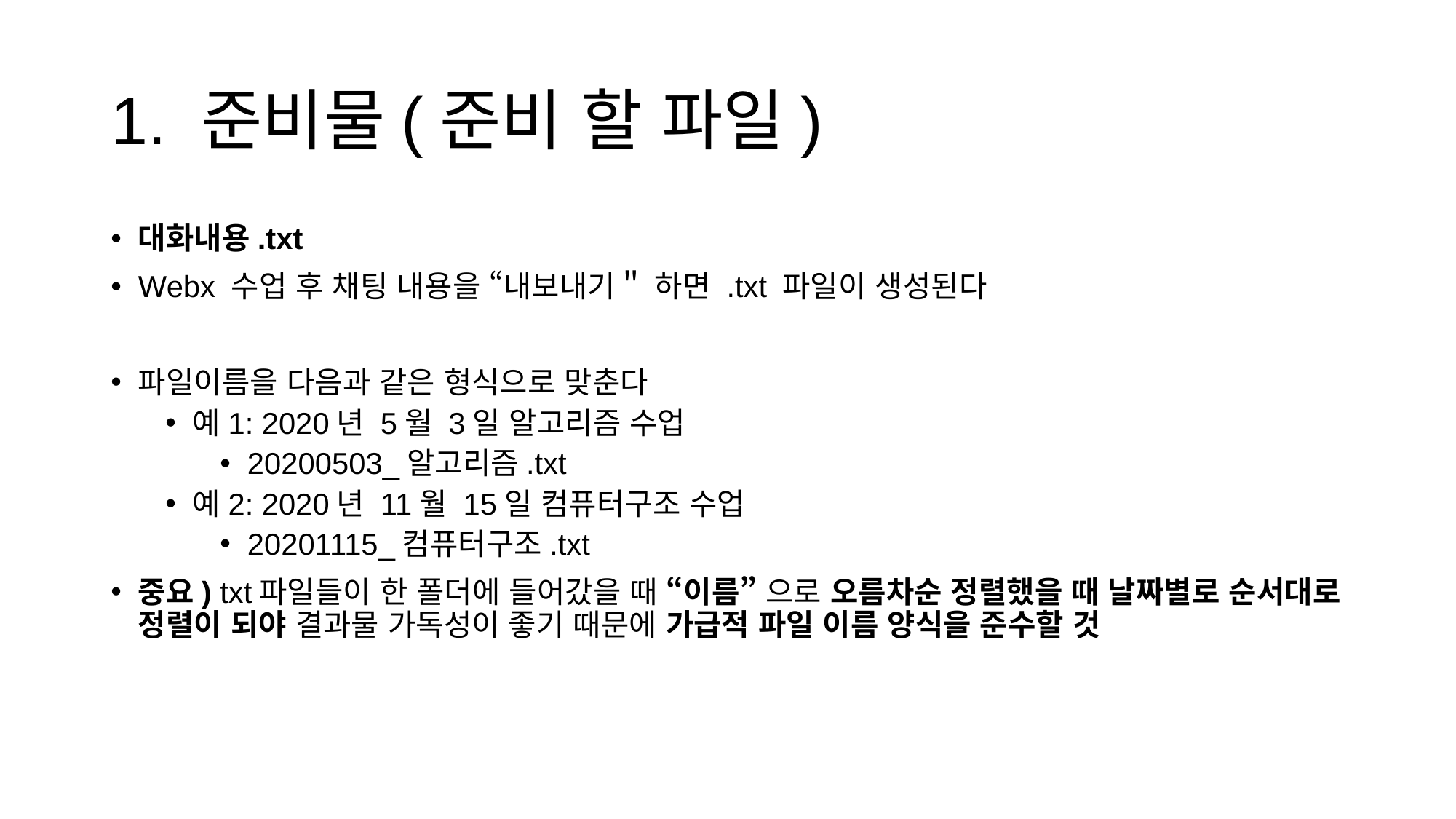

# 1. 준비물(준비 할 파일)
대화내용.txt
Webx 수업 후 채팅 내용을 “내보내기＂ 하면 .txt 파일이 생성된다

파일이름을 다음과 같은 형식으로 맞춘다
예1: 2020년 5월 3일 알고리즘 수업
20200503_알고리즘.txt
예2: 2020년 11월 15일 컴퓨터구조 수업
20201115_컴퓨터구조.txt
중요) txt파일들이 한 폴더에 들어갔을 때 “이름” 으로 오름차순 정렬했을 때 날짜별로 순서대로 정렬이 되야 결과물 가독성이 좋기 때문에 가급적 파일 이름 양식을 준수할 것